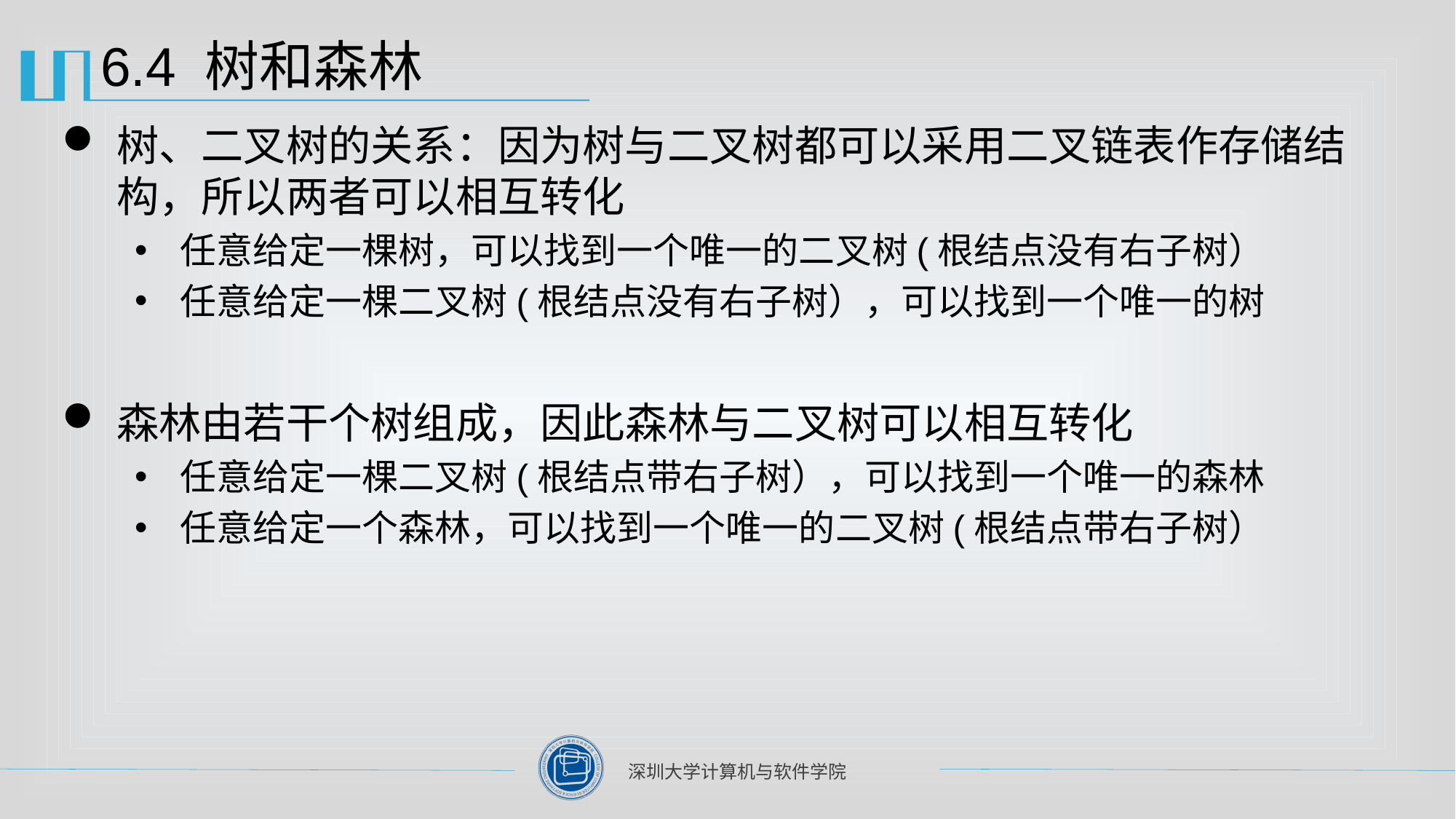

# 6.4 树和森林
树、二叉树的关系：因为树与二叉树都可以采用二叉链表作存储结构，所以两者可以相互转化
任意给定一棵树，可以找到一个唯一的二叉树(根结点没有右子树）
任意给定一棵二叉树(根结点没有右子树），可以找到一个唯一的树

森林由若干个树组成，因此森林与二叉树可以相互转化
任意给定一棵二叉树(根结点带右子树），可以找到一个唯一的森林
任意给定一个森林，可以找到一个唯一的二叉树(根结点带右子树）

111